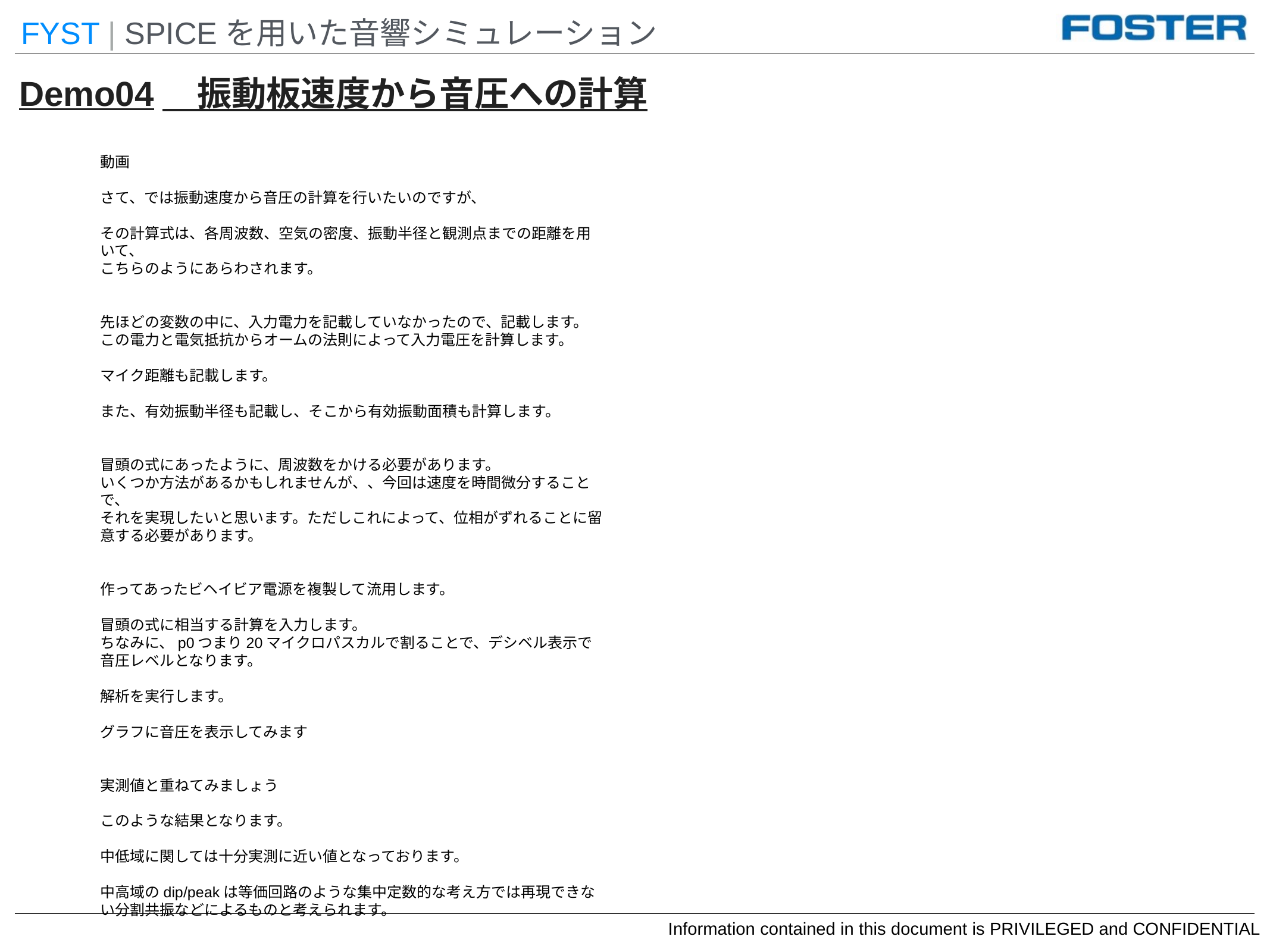

FYST | SPICEを用いた音響シミュレーション
Demo04　振動板速度から音圧への計算
動画

さて、では振動速度から音圧の計算を行いたいのですが、

その計算式は、各周波数、空気の密度、振動半径と観測点までの距離を用いて、
こちらのようにあらわされます。

先ほどの変数の中に、入力電力を記載していなかったので、記載します。
この電力と電気抵抗からオームの法則によって入力電圧を計算します。

マイク距離も記載します。

また、有効振動半径も記載し、そこから有効振動面積も計算します。

冒頭の式にあったように、周波数をかける必要があります。
いくつか方法があるかもしれませんが、、今回は速度を時間微分することで、
それを実現したいと思います。ただしこれによって、位相がずれることに留意する必要があります。

作ってあったビヘイビア電源を複製して流用します。

冒頭の式に相当する計算を入力します。
ちなみに、p0つまり20マイクロパスカルで割ることで、デシベル表示で音圧レベルとなります。

解析を実行します。

グラフに音圧を表示してみます

実測値と重ねてみましょう

このような結果となります。

中低域に関しては十分実測に近い値となっております。

中高域のdip/peakは等価回路のような集中定数的な考え方では再現できない分割共振などによるものと考えられます。